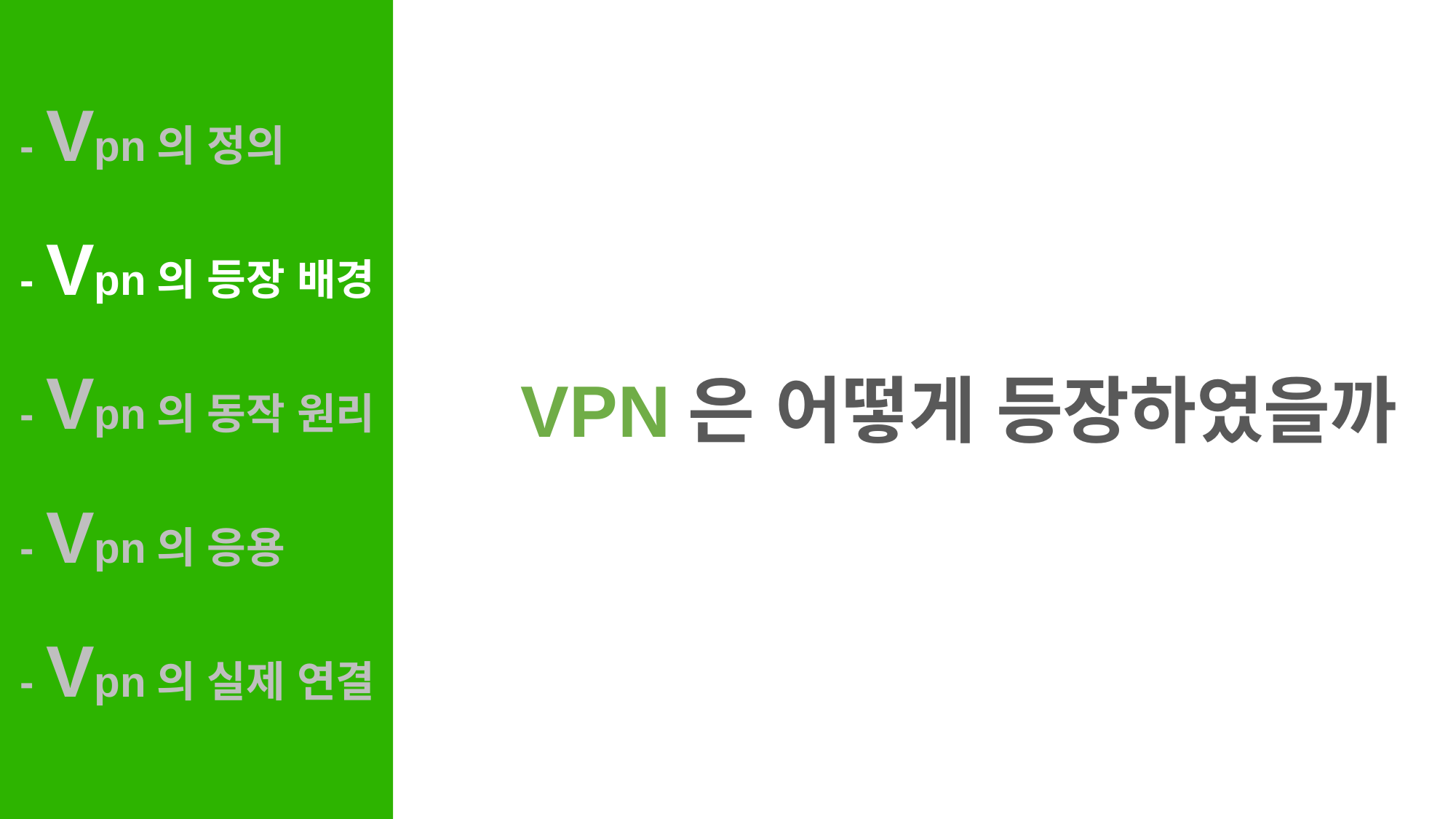

- Vpn의 정의
- Vpn의 등장 배경
- Vpn의 동작 원리
- Vpn의 응용
- Vpn의 실제 연결
VPN은 어떻게 등장하였을까